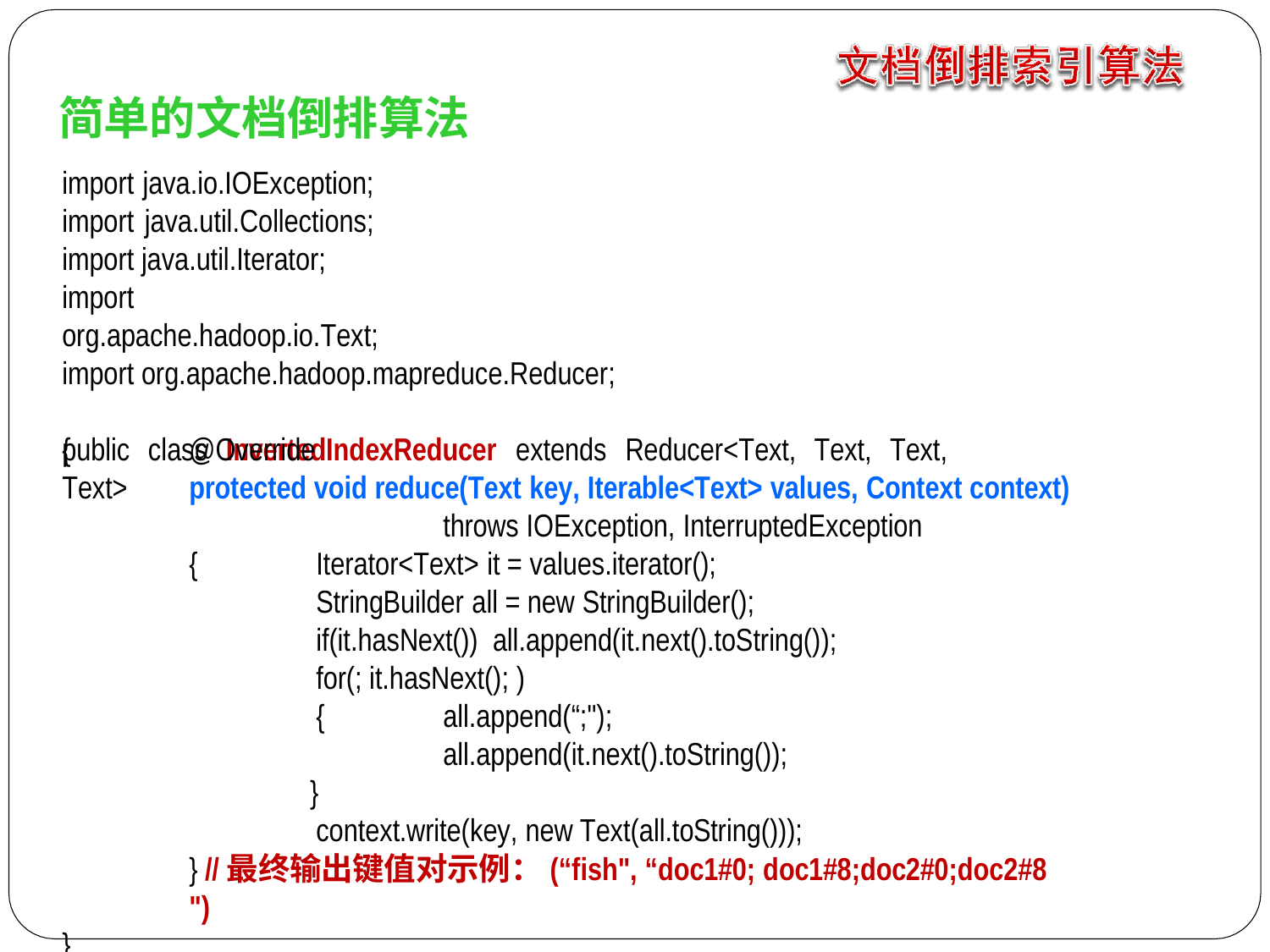

# 简单的文档倒排算法
import java.io.IOException; import java.util.Collections; import java.util.Iterator;
import org.apache.hadoop.io.Text;
import org.apache.hadoop.mapreduce.Reducer;

public class InvertedIndexReducer extends Reducer<Text, Text, Text, Text>
{
@Override
protected void reduce(Text key, Iterable<Text> values, Context context)
throws IOException, InterruptedException
{
Iterator<Text> it = values.iterator(); StringBuilder all = new StringBuilder(); if(it.hasNext())  all.append(it.next().toString()); for(; it.hasNext(); )
{
all.append(“;"); all.append(it.next().toString());
                 }
context.write(key, new Text(all.toString()));
} //最终输出键值对示例：(“fish", “doc1#0; doc1#8;doc2#0;doc2#8 ")
}